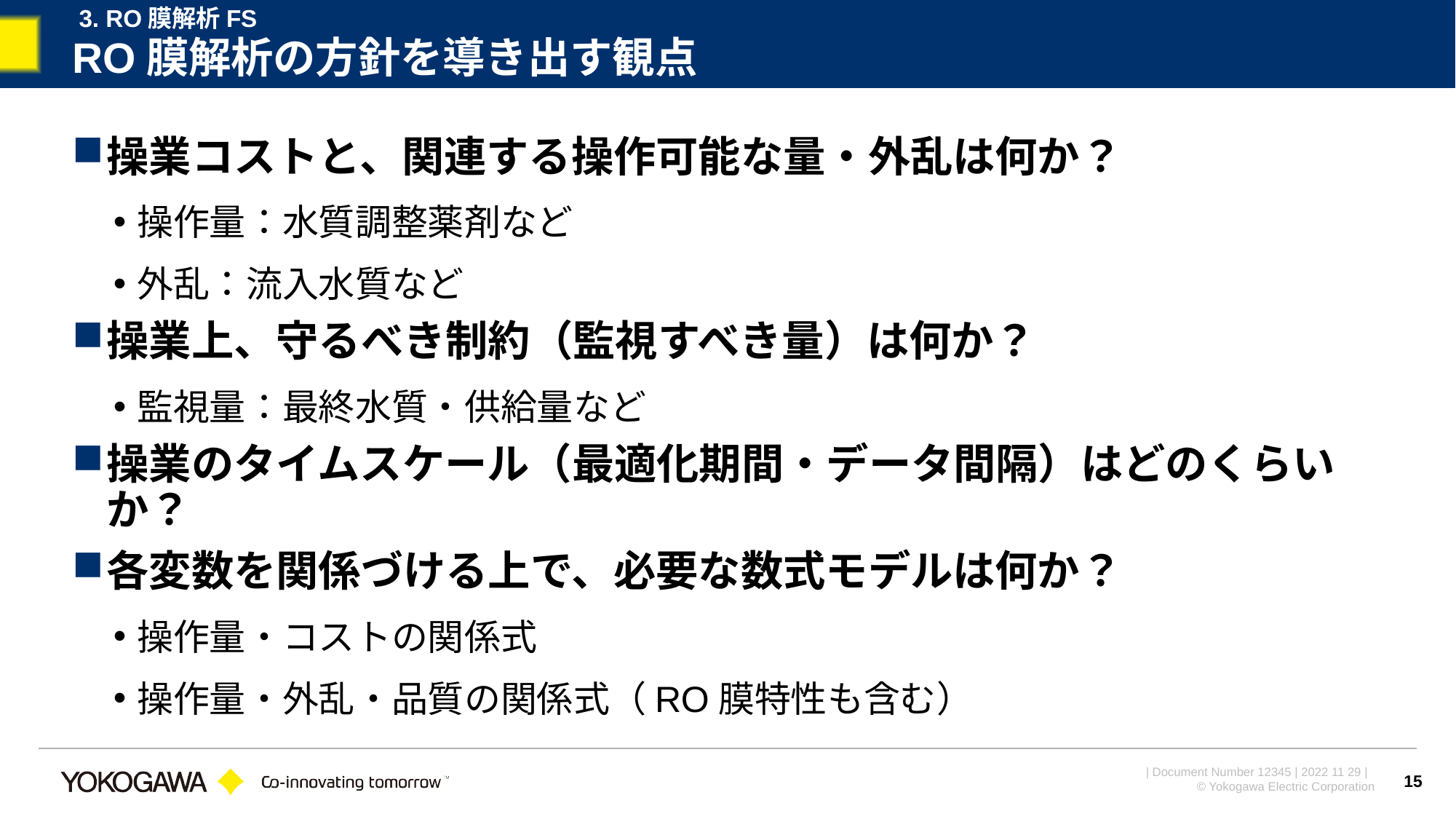

3. RO膜解析FS
# RO膜解析の方針を導き出す観点
操業コストと、関連する操作可能な量・外乱は何か？
操作量：水質調整薬剤など
外乱：流入水質など
操業上、守るべき制約（監視すべき量）は何か？
監視量：最終水質・供給量など
操業のタイムスケール（最適化期間・データ間隔）はどのくらいか？
各変数を関係づける上で、必要な数式モデルは何か？
操作量・コストの関係式
操作量・外乱・品質の関係式（RO膜特性も含む）
15